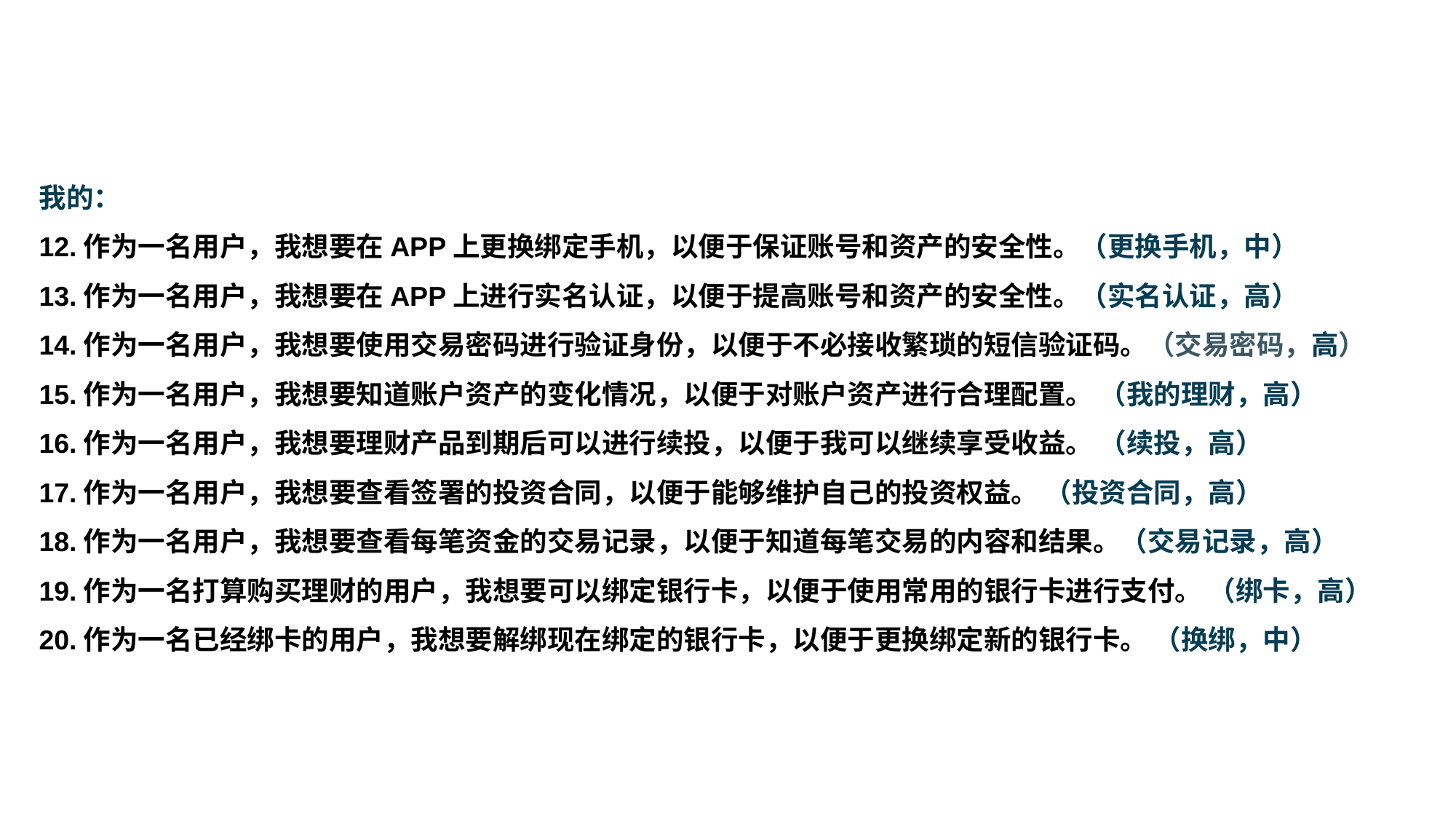

我的：
12.作为一名用户，我想要在APP上更换绑定手机，以便于保证账号和资产的安全性。（更换手机，中）
13.作为一名用户，我想要在APP上进行实名认证，以便于提高账号和资产的安全性。（实名认证，高）
14.作为一名用户，我想要使用交易密码进行验证身份，以便于不必接收繁琐的短信验证码。（交易密码，高）
15.作为一名用户，我想要知道账户资产的变化情况，以便于对账户资产进行合理配置。 （我的理财，高）
16.作为一名用户，我想要理财产品到期后可以进行续投，以便于我可以继续享受收益。 （续投，高）
17.作为一名用户，我想要查看签署的投资合同，以便于能够维护自己的投资权益。 （投资合同，高）
18.作为一名用户，我想要查看每笔资金的交易记录，以便于知道每笔交易的内容和结果。（交易记录，高）
19.作为一名打算购买理财的用户，我想要可以绑定银行卡，以便于使用常用的银行卡进行支付。 （绑卡，高）
20.作为一名已经绑卡的用户，我想要解绑现在绑定的银行卡，以便于更换绑定新的银行卡。 （换绑，中）